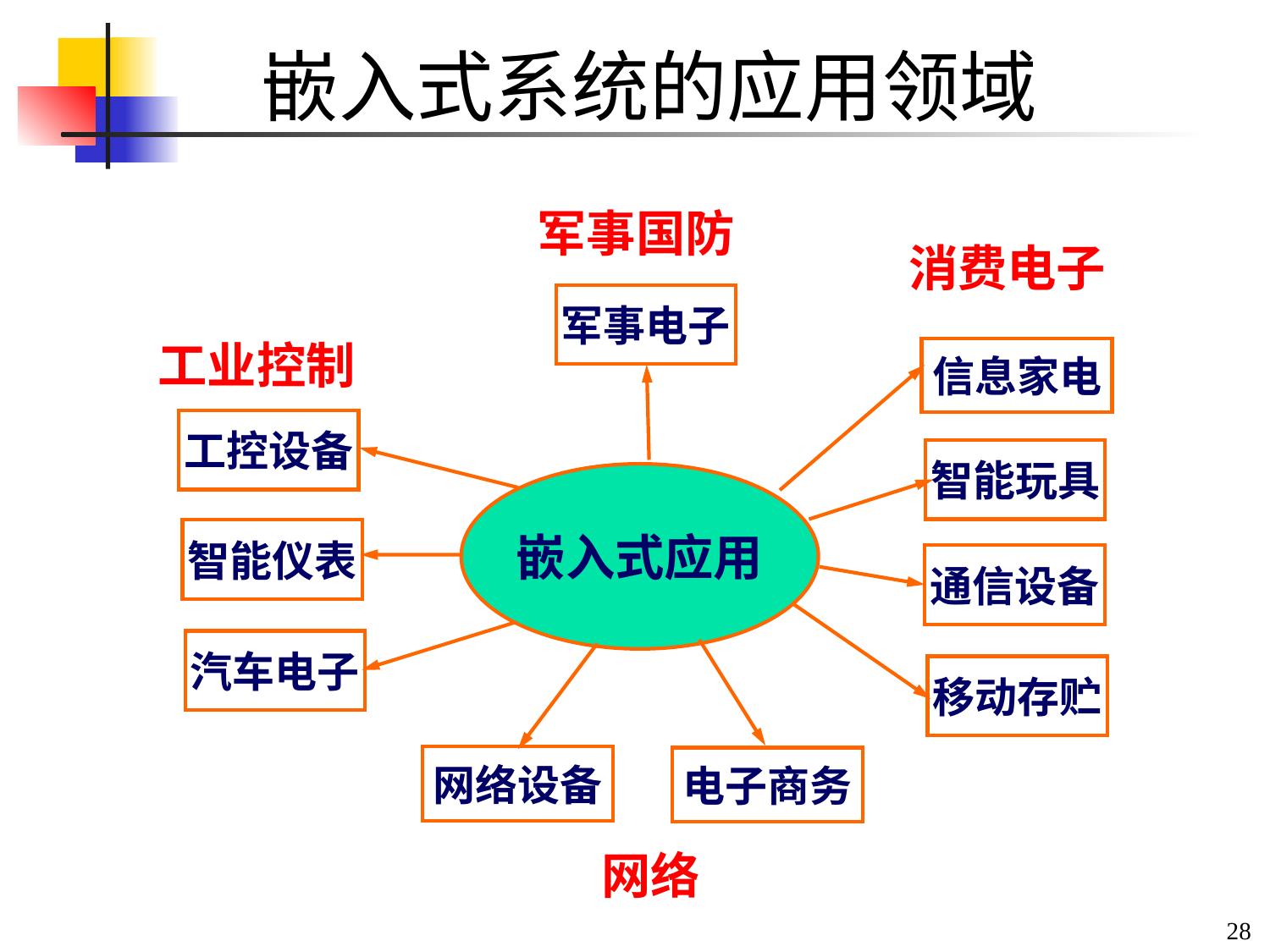

# 嵌入式系统的应用领域
军事国防
消费电子
军事电子
工业控制
信息家电

工控设备
智能玩具

嵌入式应用

智能仪表
通信设备

汽车电子

移动存贮
网络设备
电子商务
网络